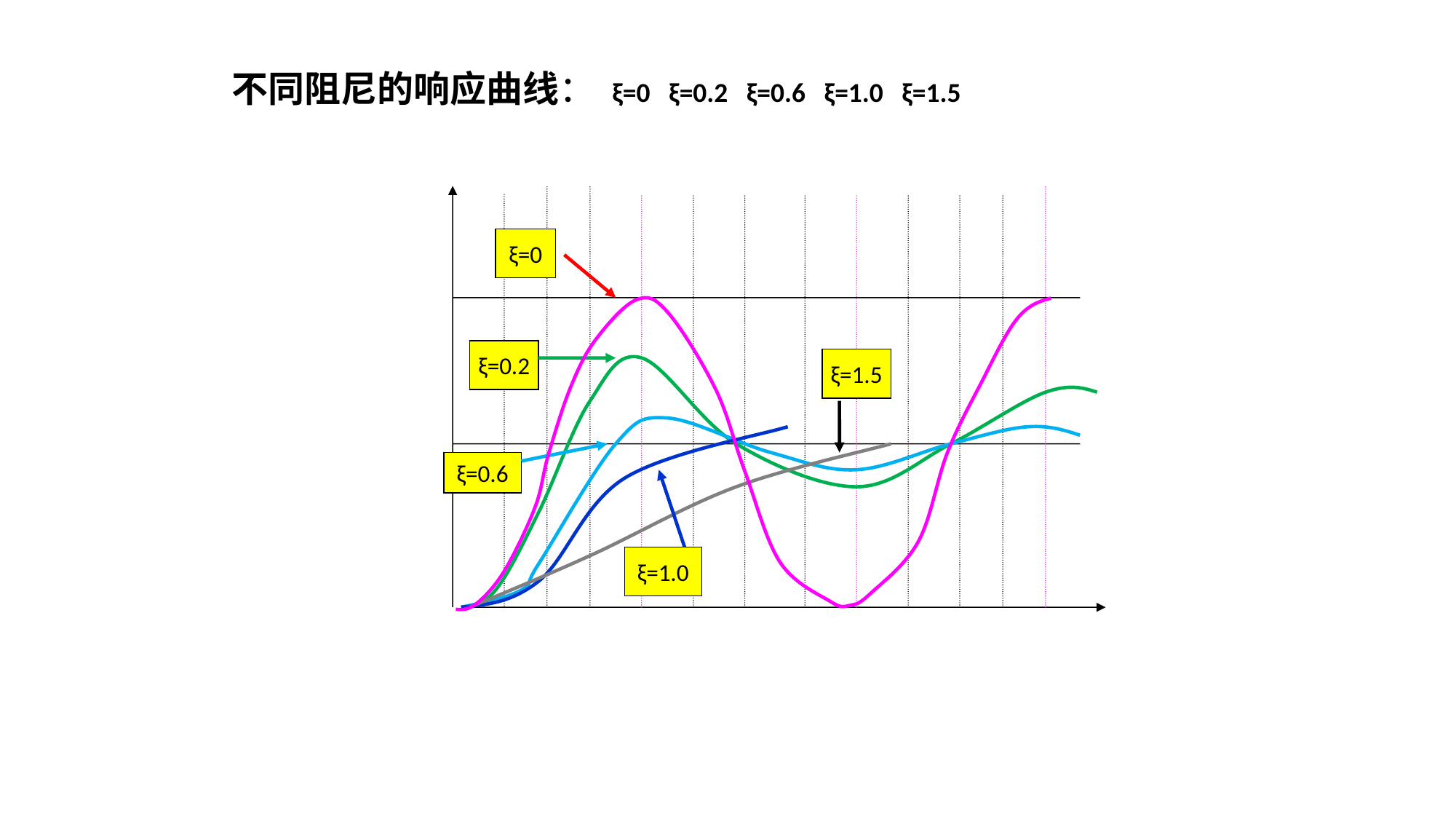

不同阻尼的响应曲线： ξ=0   ξ=0.2   ξ=0.6   ξ=1.0   ξ=1.5

ξ=0

ξ=0.2
ξ=1.5

ξ=0.6

ξ=1.0